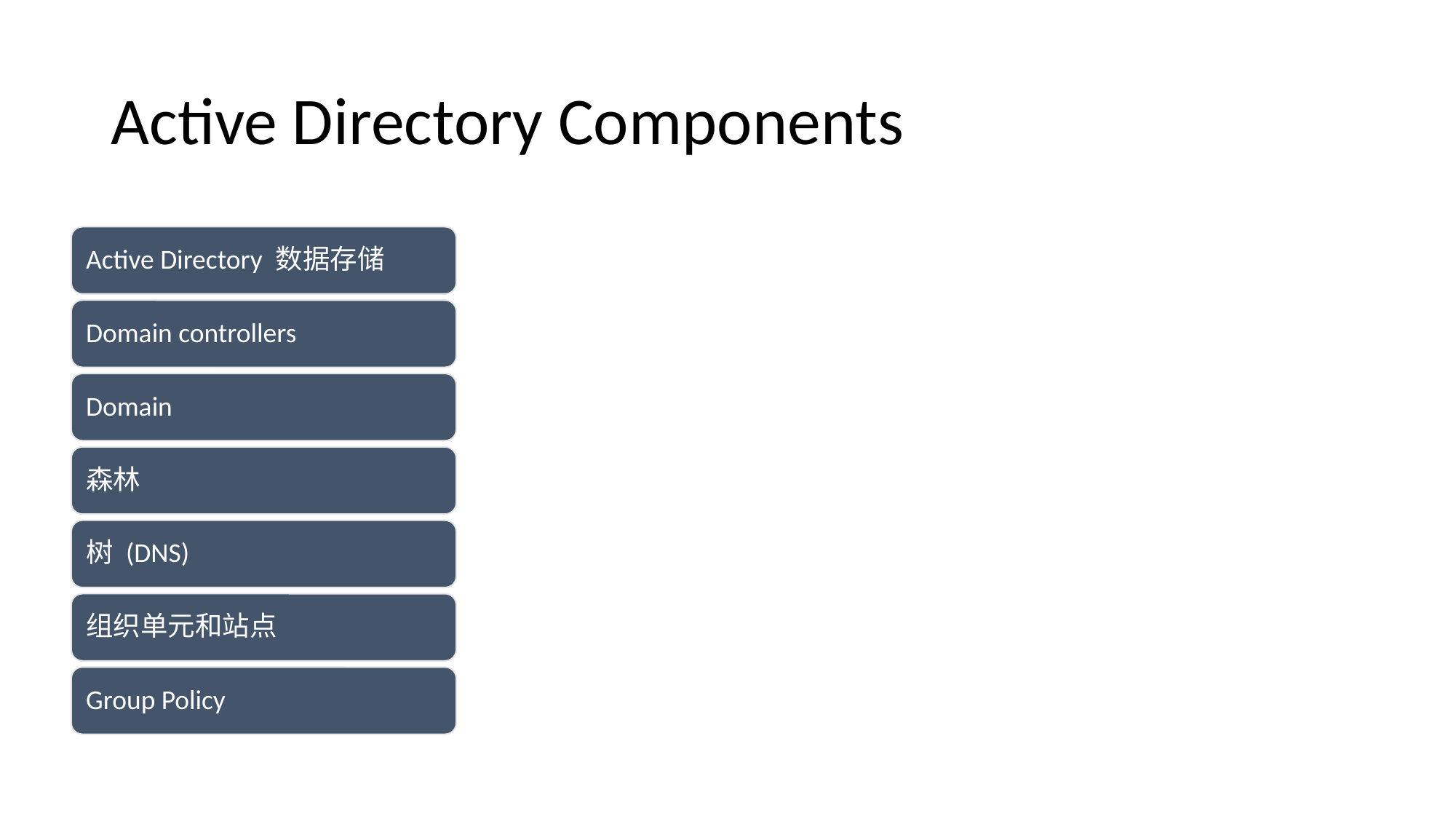

# Active Directory Components
Active Directory 数据存储
Domain controllers
Domain
森林
树 (DNS)
组织单元和站点
Group Policy